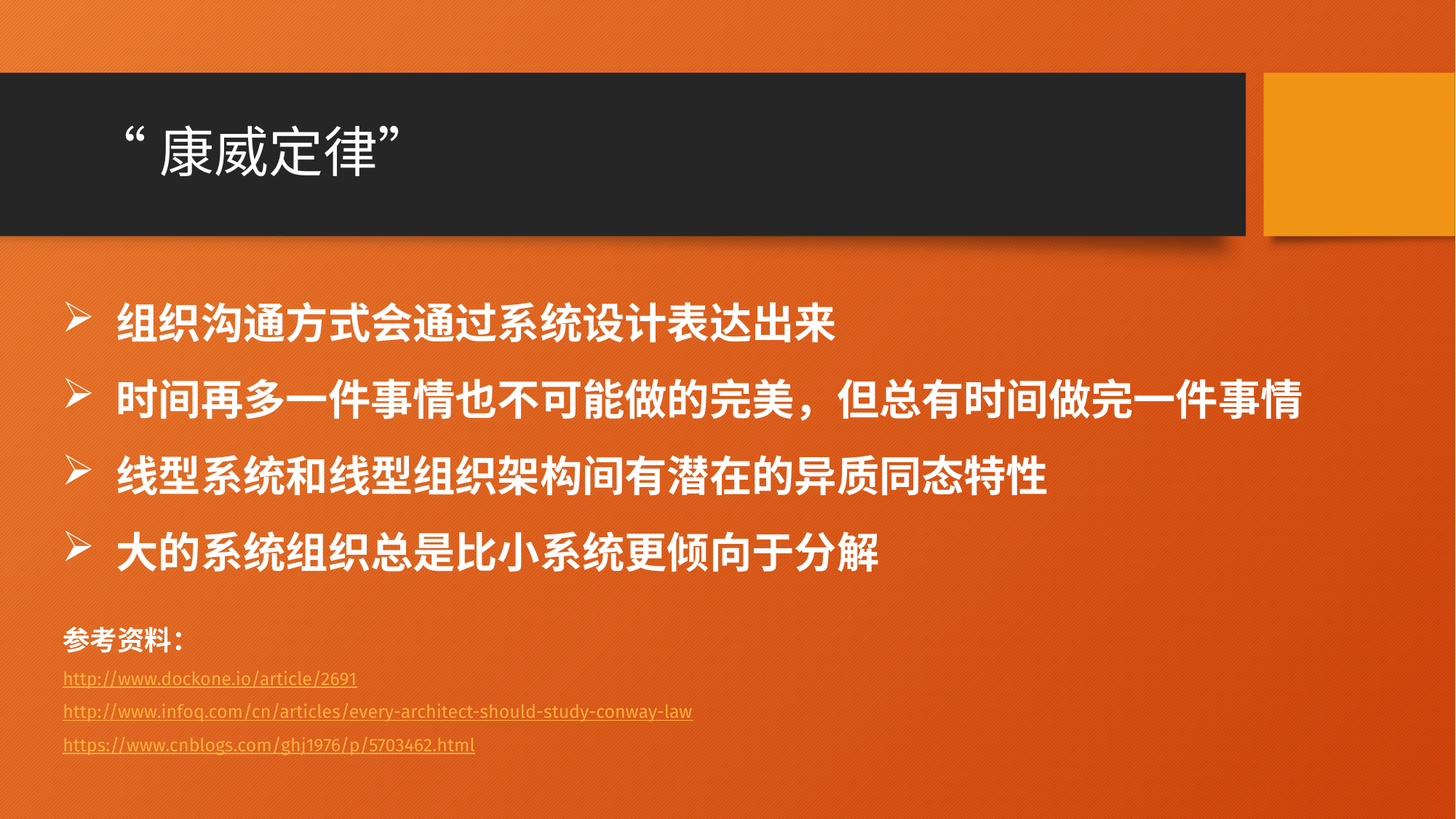

# “康威定律”
组织沟通方式会通过系统设计表达出来
时间再多一件事情也不可能做的完美，但总有时间做完一件事情
线型系统和线型组织架构间有潜在的异质同态特性
大的系统组织总是比小系统更倾向于分解
参考资料：
http://www.dockone.io/article/2691
http://www.infoq.com/cn/articles/every-architect-should-study-conway-law
https://www.cnblogs.com/ghj1976/p/5703462.html